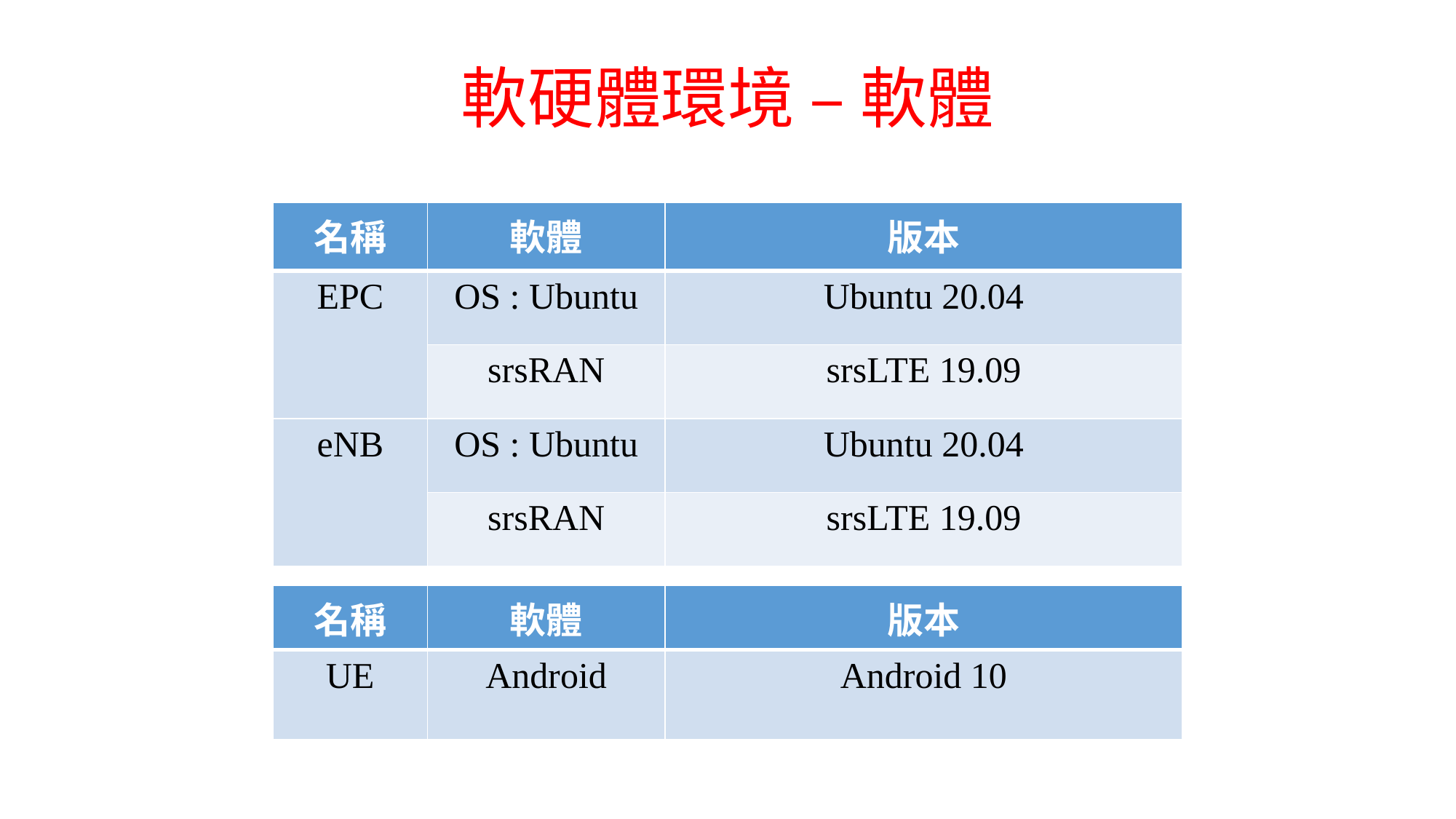

# 軟硬體環境 – 軟體
| 名稱 | 軟體 | 版本 |
| --- | --- | --- |
| EPC | OS : Ubuntu | Ubuntu 20.04 |
|  | srsRAN | srsLTE 19.09 |
| eNB | OS : Ubuntu | Ubuntu 20.04 |
|  | srsRAN | srsLTE 19.09 |

| 名稱 | 軟體 | 版本 |
| --- | --- | --- |
| UE | Android | Android 10 |